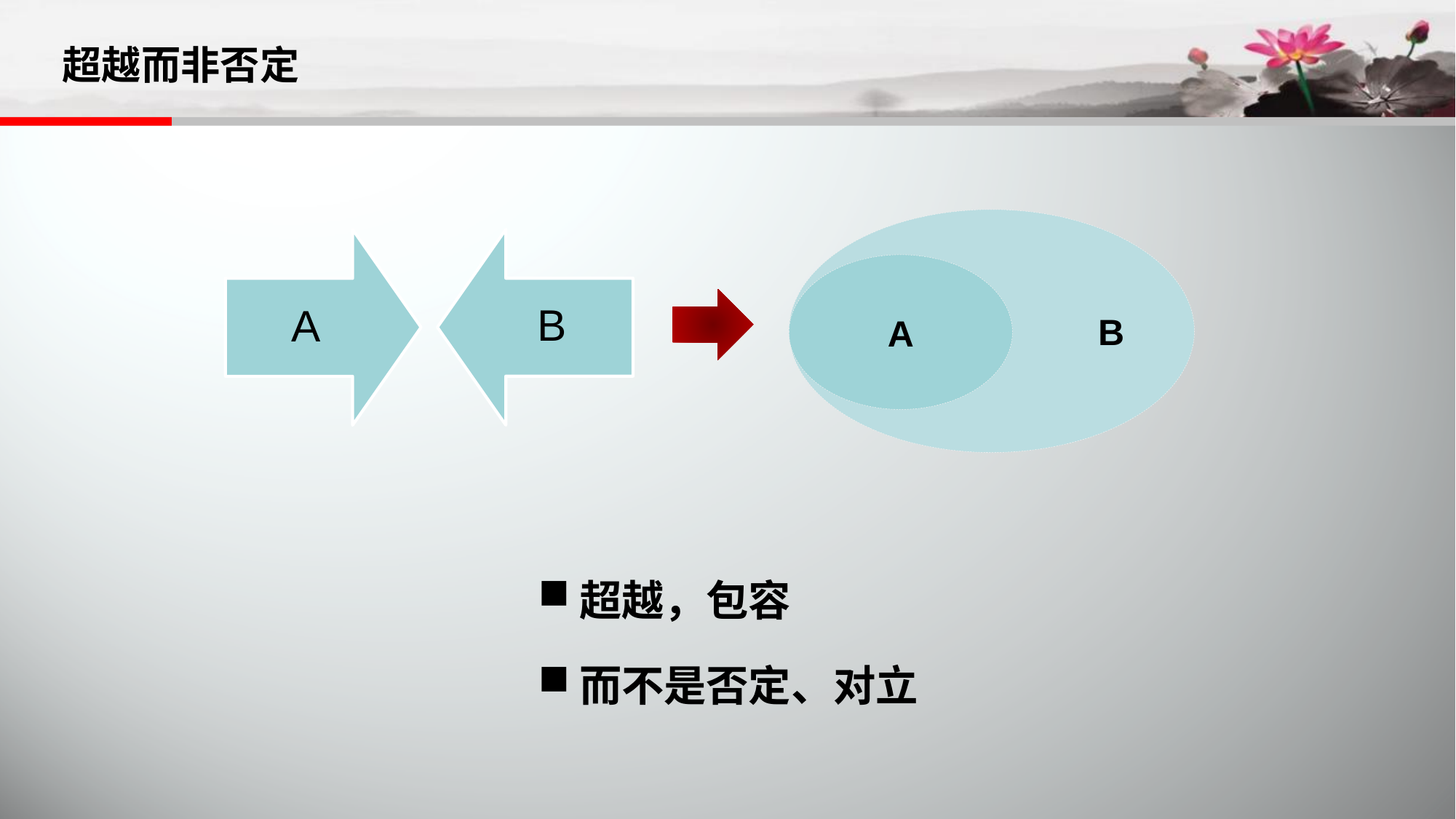

# 超越而非否定
A
B
B
A

超越，包容
而不是否定、对立